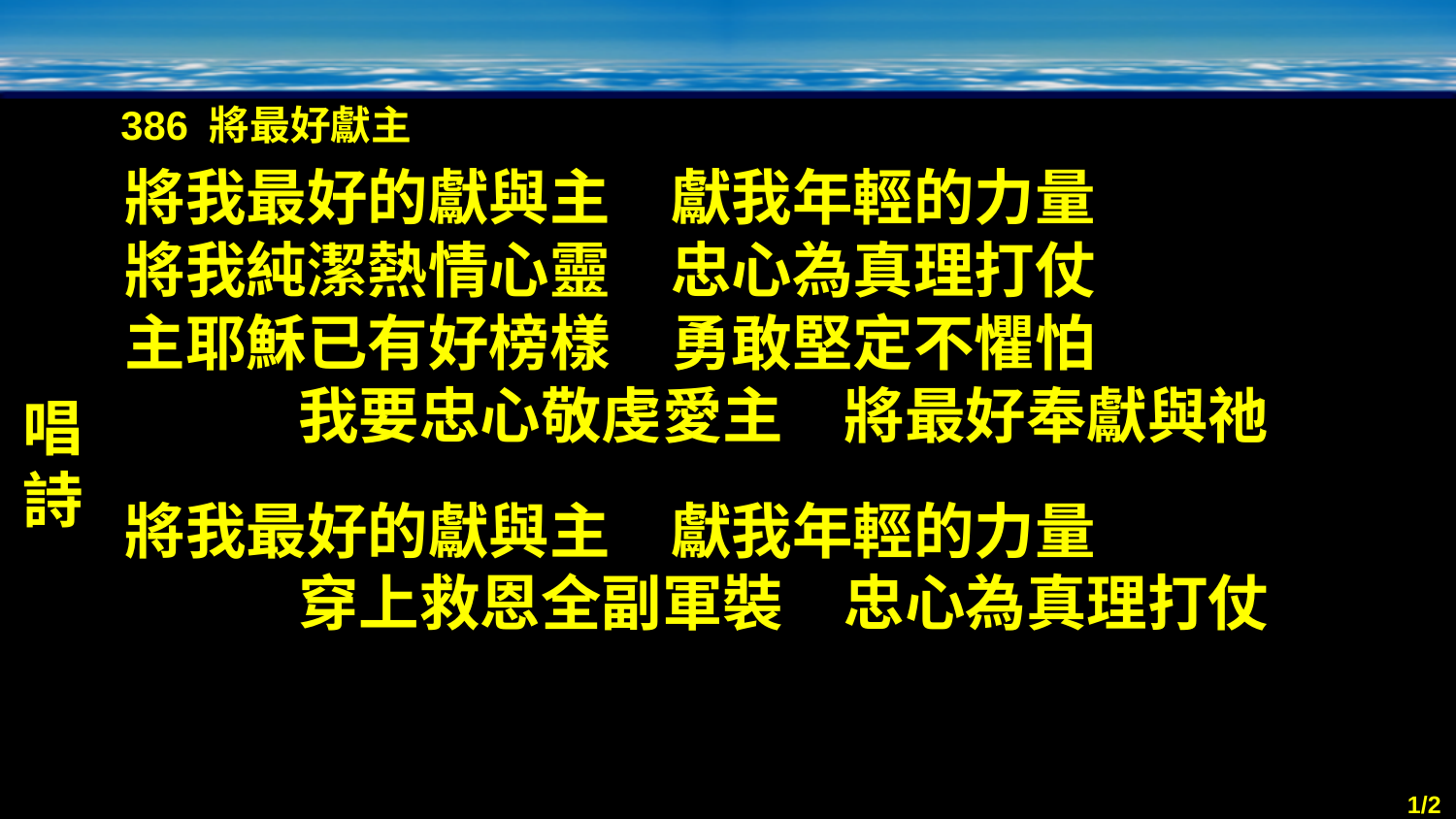

386 將最好獻主
唱詩
將我最好的獻與主　獻我年輕的力量
將我純潔熱情心靈　忠心為真理打仗
主耶穌已有好榜樣　勇敢堅定不懼怕
我要忠心敬虔愛主　將最好奉獻與祂
將我最好的獻與主　獻我年輕的力量
穿上救恩全副軍裝　忠心為真理打仗
1/2